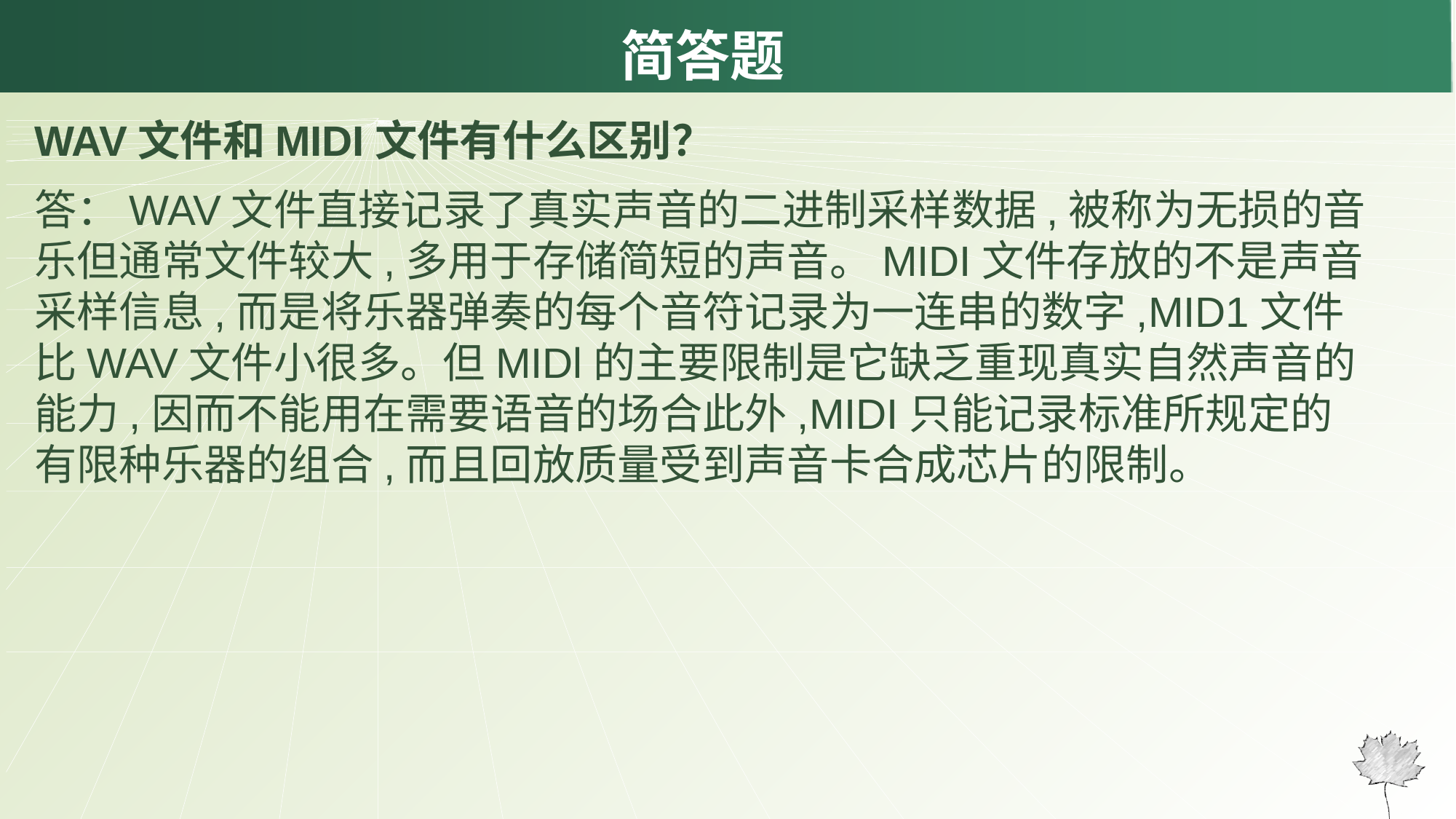

# 简答题
WAV文件和MIDI文件有什么区别？
答：WAV文件直接记录了真实声音的二进制采样数据,被称为无损的音乐但通常文件较大,多用于存储简短的声音。MIDI文件存放的不是声音采样信息,而是将乐器弹奏的每个音符记录为一连串的数字,MID1文件比WAV文件小很多。但MIDl的主要限制是它缺乏重现真实自然声音的能力,因而不能用在需要语音的场合此外,MIDI只能记录标准所规定的有限种乐器的组合,而且回放质量受到声音卡合成芯片的限制。